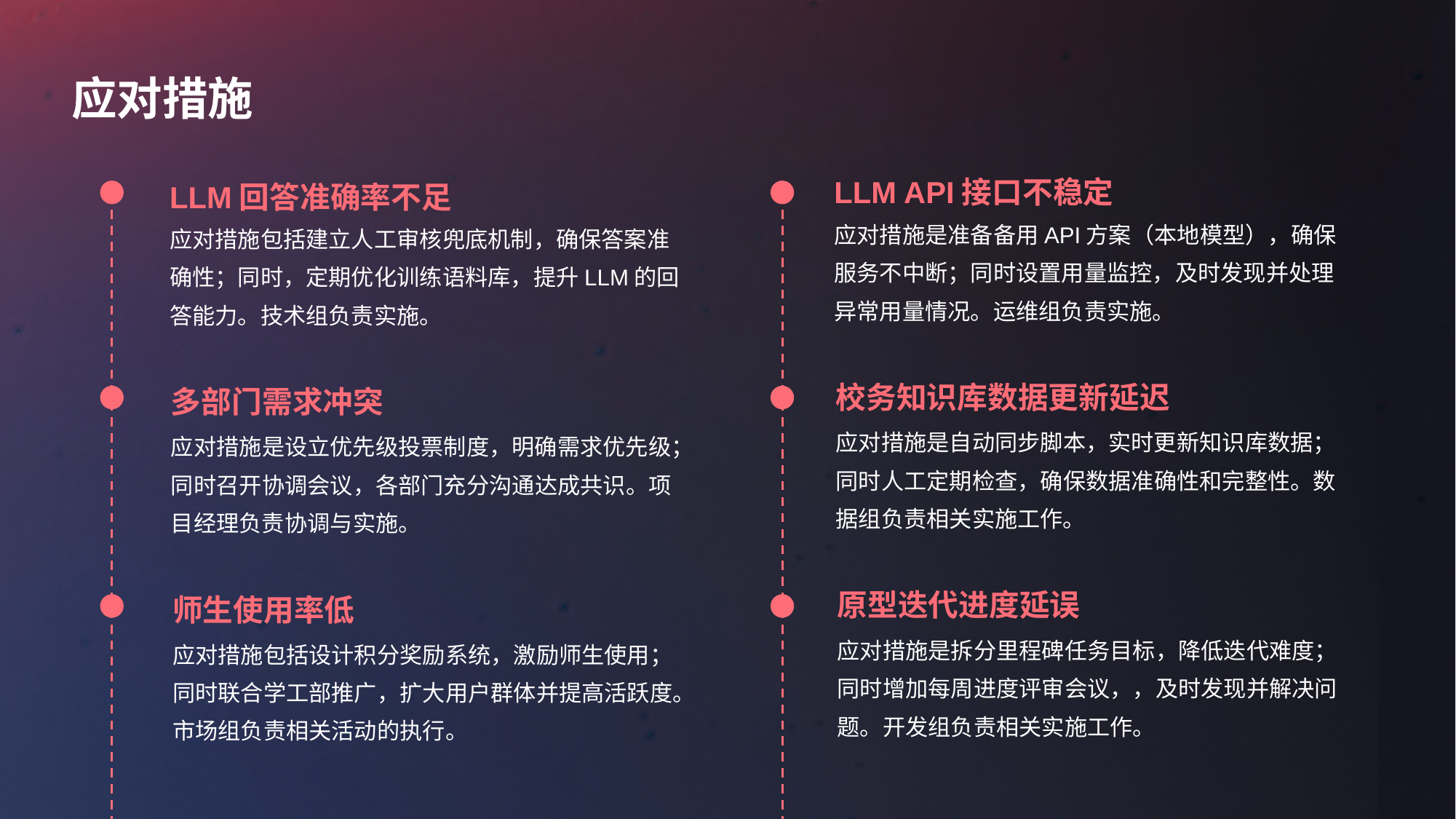

应对措施
LLM API接口不稳定
LLM回答准确率不足

应对措施是准备备用API方案（本地模型），确保服务不中断；同时设置用量监控，及时发现并处理异常用量情况。运维组负责实施。
应对措施包括建立人工审核兜底机制，确保答案准确性；同时，定期优化训练语料库，提升LLM的回答能力。技术组负责实施。
校务知识库数据更新延迟
多部门需求冲突
应对措施是自动同步脚本，实时更新知识库数据；同时人工定期检查，确保数据准确性和完整性。数据组负责相关实施工作。
应对措施是设立优先级投票制度，明确需求优先级；同时召开协调会议，各部门充分沟通达成共识。项目经理负责协调与实施。
原型迭代进度延误
师生使用率低
应对措施是拆分里程碑任务目标，降低迭代难度；同时增加每周进度评审会议，，及时发现并解决问题。开发组负责相关实施工作。
应对措施包括设计积分奖励系统，激励师生使用；同时联合学工部推广，扩大用户群体并提高活跃度。市场组负责相关活动的执行。